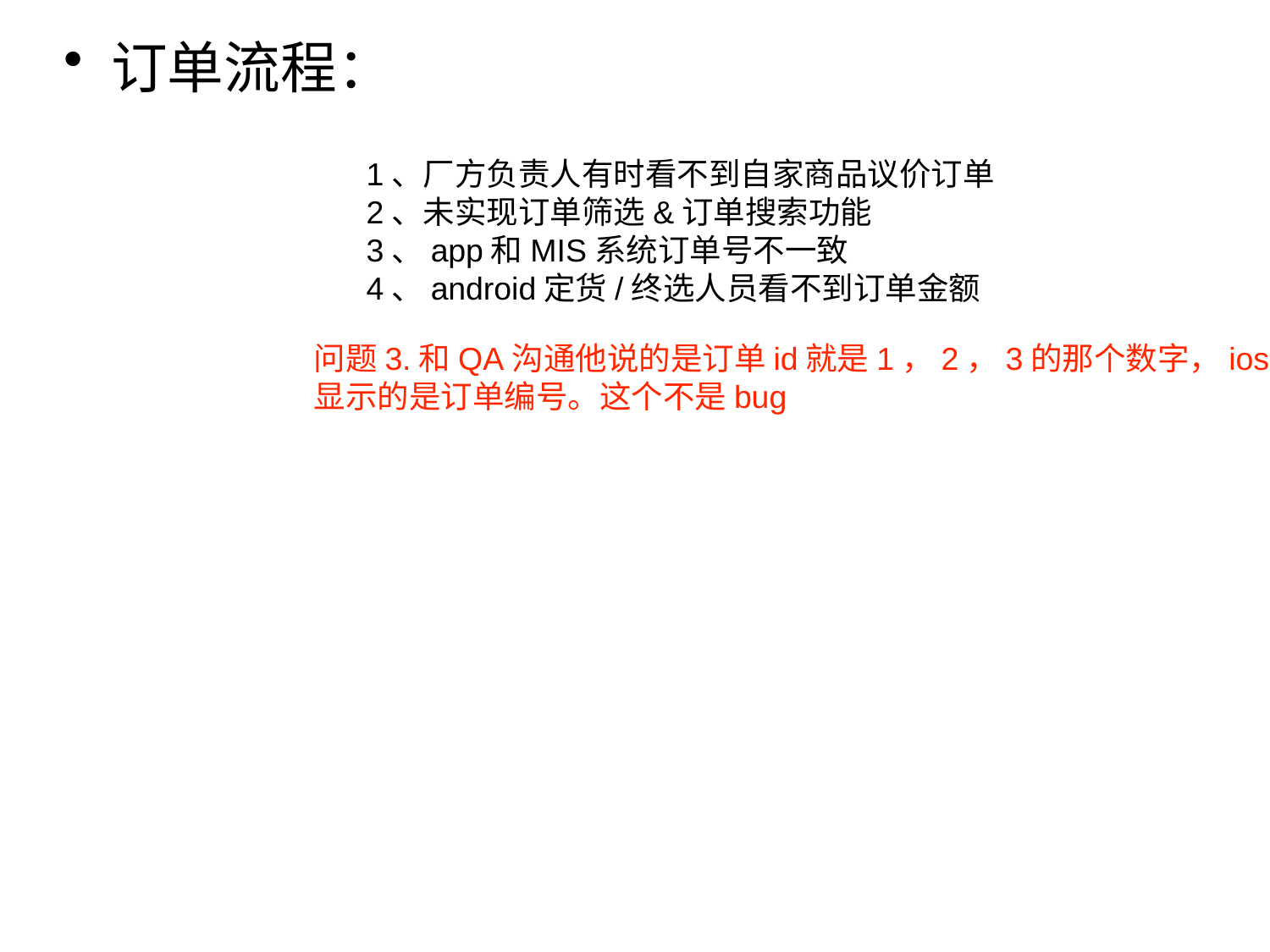

订单流程：

1、厂方负责人有时看不到自家商品议价订单
2、未实现订单筛选&订单搜索功能
3、app和MIS系统订单号不一致
4、android定货/终选人员看不到订单金额
问题3.和QA沟通他说的是订单id就是1，2，3的那个数字，ios
显示的是订单编号。这个不是bug